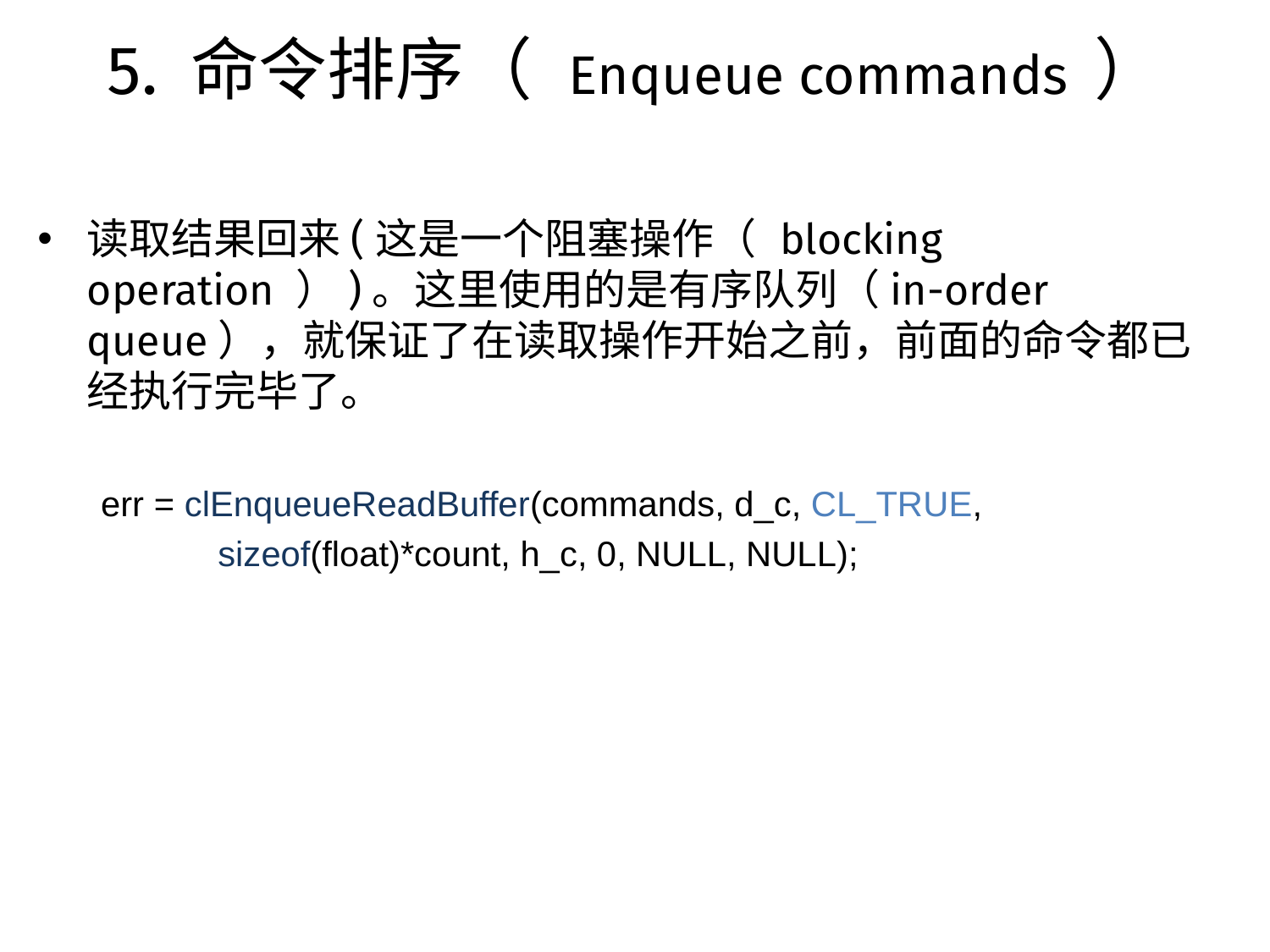

5. 命令排序（ Enqueue commands ）
读取结果回来(这是一个阻塞操作（ blocking operation ）)。这里使用的是有序队列（in-order queue），就保证了在读取操作开始之前，前面的命令都已经执行完毕了。

err = clEnqueueReadBuffer(commands, d_c, CL_TRUE,
            sizeof(float)*count, h_c, 0, NULL, NULL);